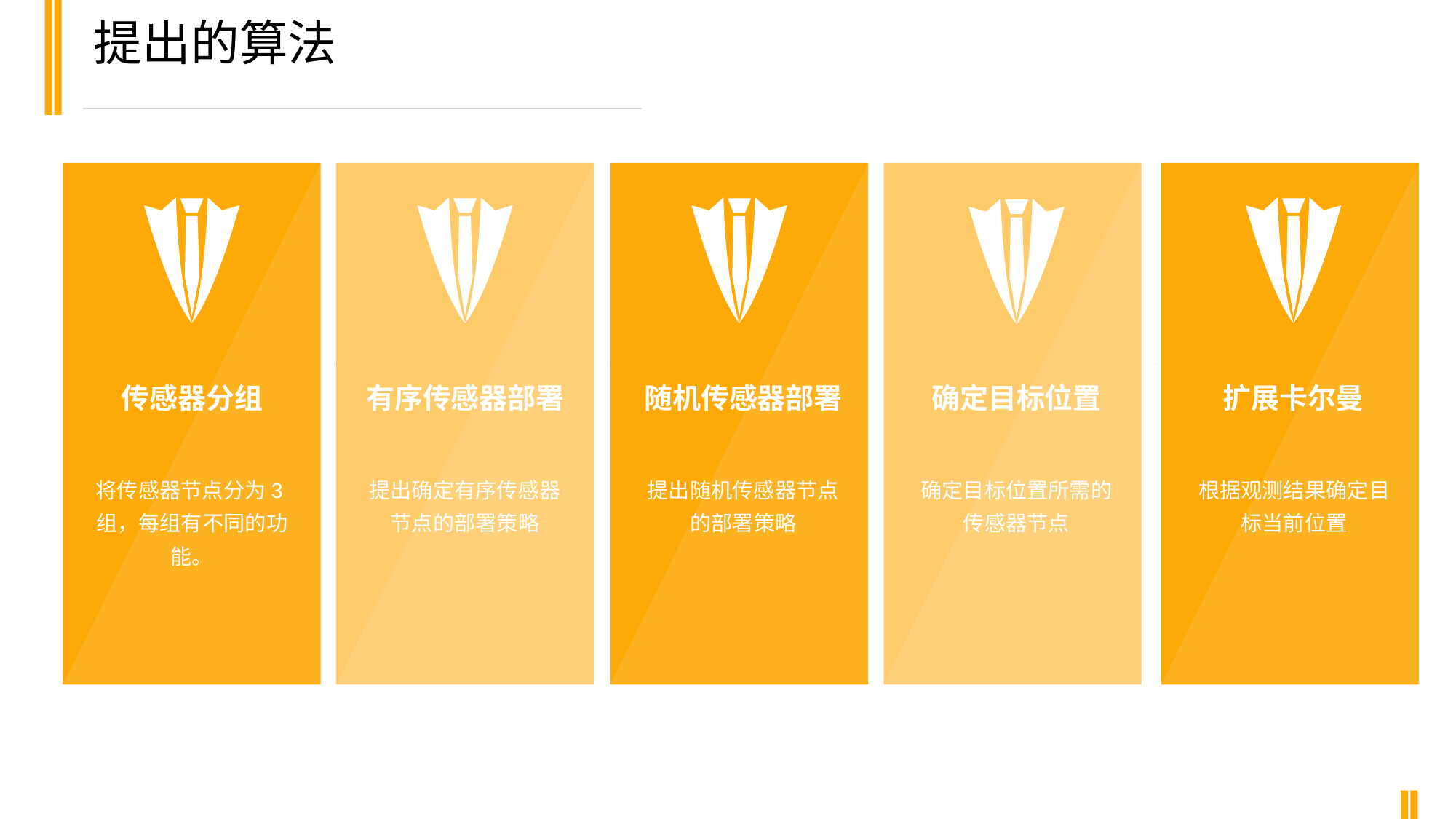

提出的算法

传感器分组
有序传感器部署
随机传感器部署
确定目标位置
扩展卡尔曼
将传感器节点分为3组，每组有不同的功能。
提出确定有序传感器节点的部署策略
提出随机传感器节点的部署策略
确定目标位置所需的传感器节点
根据观测结果确定目标当前位置